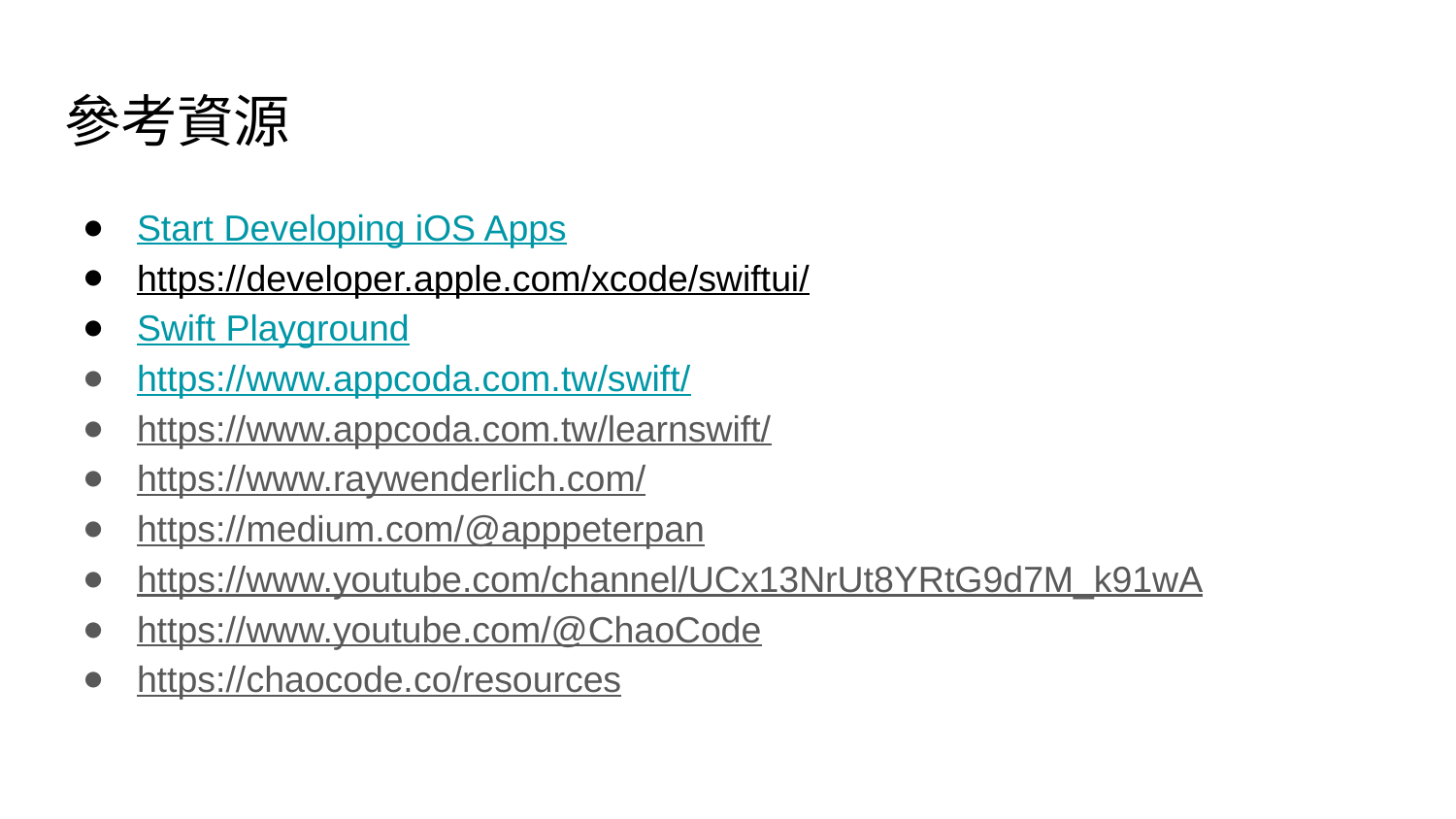

# 參考資源
Start Developing iOS Apps
https://developer.apple.com/xcode/swiftui/
Swift Playground
https://www.appcoda.com.tw/swift/
https://www.appcoda.com.tw/learnswift/
https://www.raywenderlich.com/
https://medium.com/@apppeterpan
https://www.youtube.com/channel/UCx13NrUt8YRtG9d7M_k91wA
https://www.youtube.com/@ChaoCode
https://chaocode.co/resources